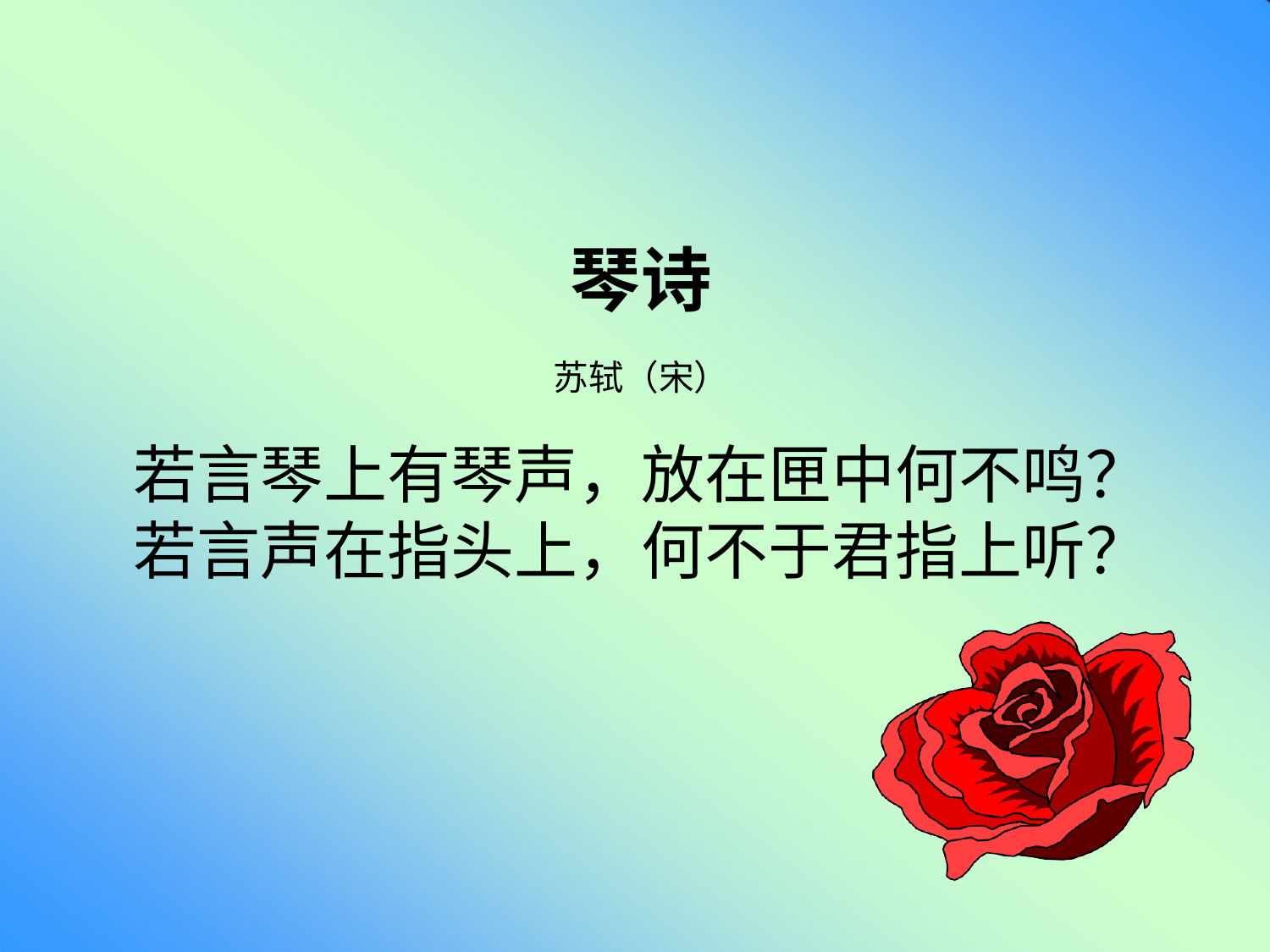

# 琴诗
苏轼（宋）
若言琴上有琴声，放在匣中何不鸣？ 若言声在指头上，何不于君指上听？